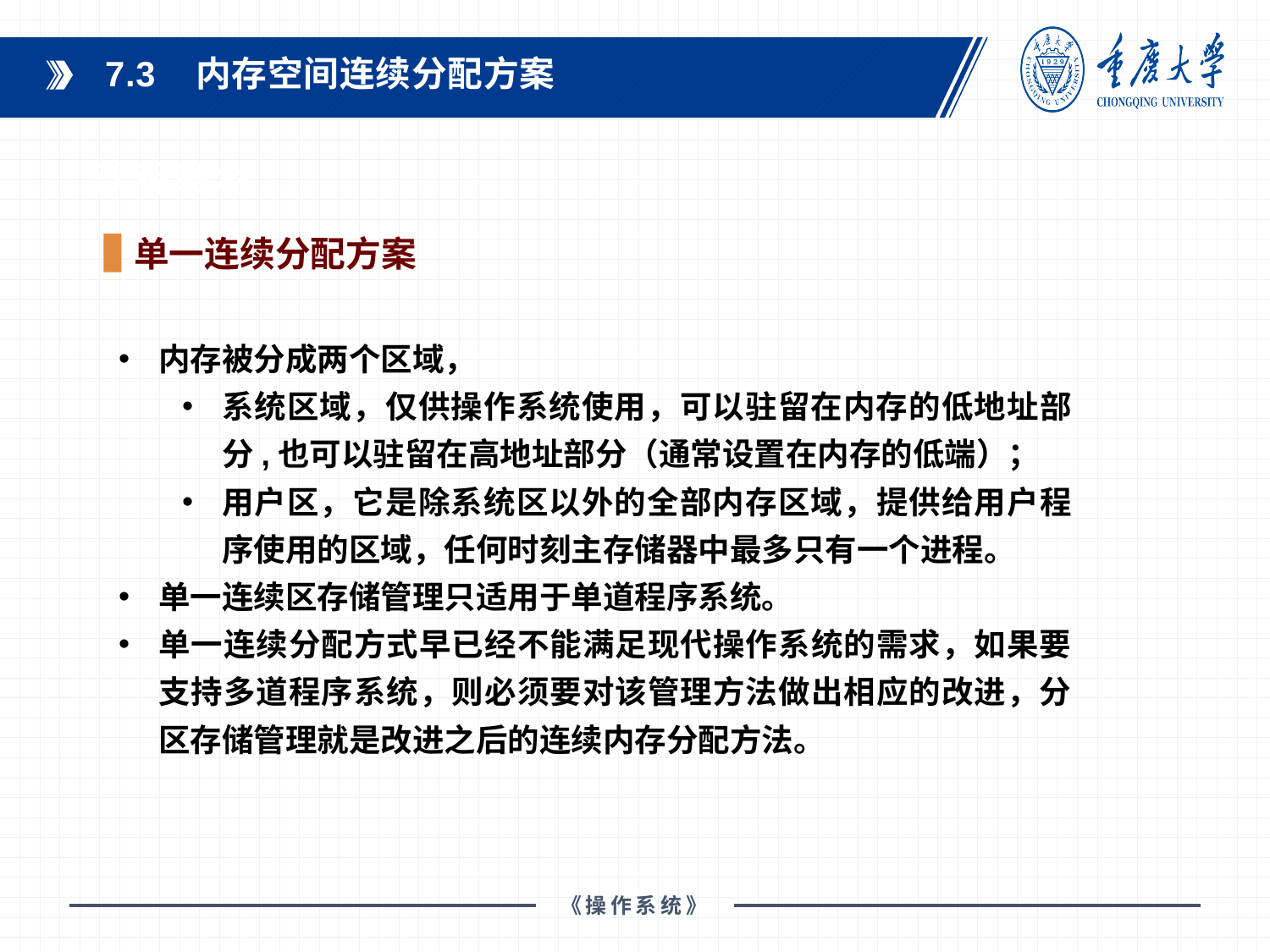

7.3   内存空间连续分配方案
课程教材：
单一连续分配方案

内存被分成两个区域，
系统区域，仅供操作系统使用，可以驻留在内存的低地址部分,也可以驻留在高地址部分（通常设置在内存的低端）；
用户区，它是除系统区以外的全部内存区域，提供给用户程序使用的区域，任何时刻主存储器中最多只有一个进程。
单一连续区存储管理只适用于单道程序系统。
单一连续分配方式早已经不能满足现代操作系统的需求，如果要支持多道程序系统，则必须要对该管理方法做出相应的改进，分区存储管理就是改进之后的连续内存分配方法。